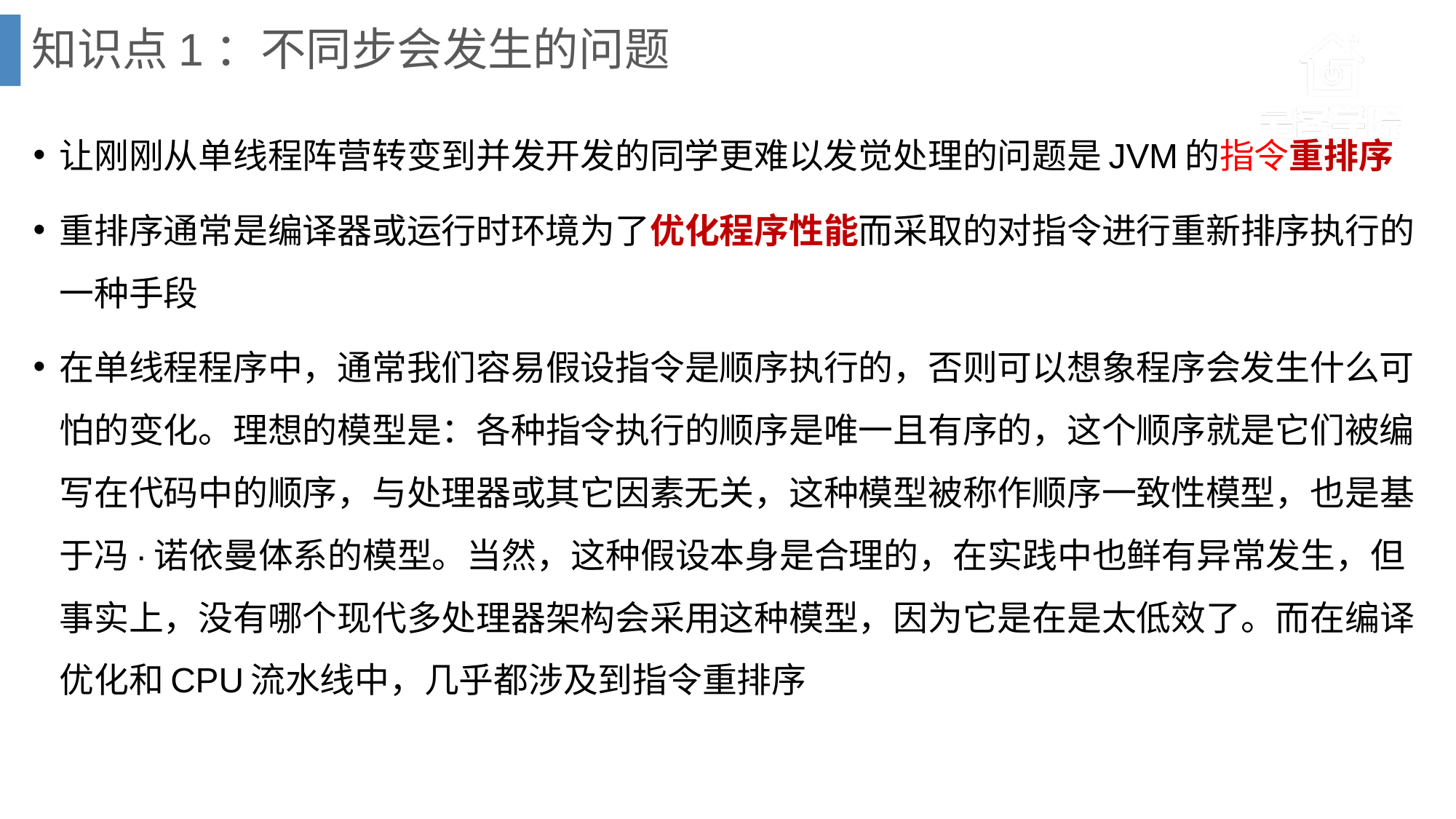

# 知识点1：不同步会发生的问题
让刚刚从单线程阵营转变到并发开发的同学更难以发觉处理的问题是JVM的指令重排序
重排序通常是编译器或运行时环境为了优化程序性能而采取的对指令进行重新排序执行的一种手段
在单线程程序中，通常我们容易假设指令是顺序执行的，否则可以想象程序会发生什么可怕的变化。理想的模型是：各种指令执行的顺序是唯一且有序的，这个顺序就是它们被编写在代码中的顺序，与处理器或其它因素无关，这种模型被称作顺序一致性模型，也是基于冯·诺依曼体系的模型。当然，这种假设本身是合理的，在实践中也鲜有异常发生，但事实上，没有哪个现代多处理器架构会采用这种模型，因为它是在是太低效了。而在编译优化和CPU流水线中，几乎都涉及到指令重排序